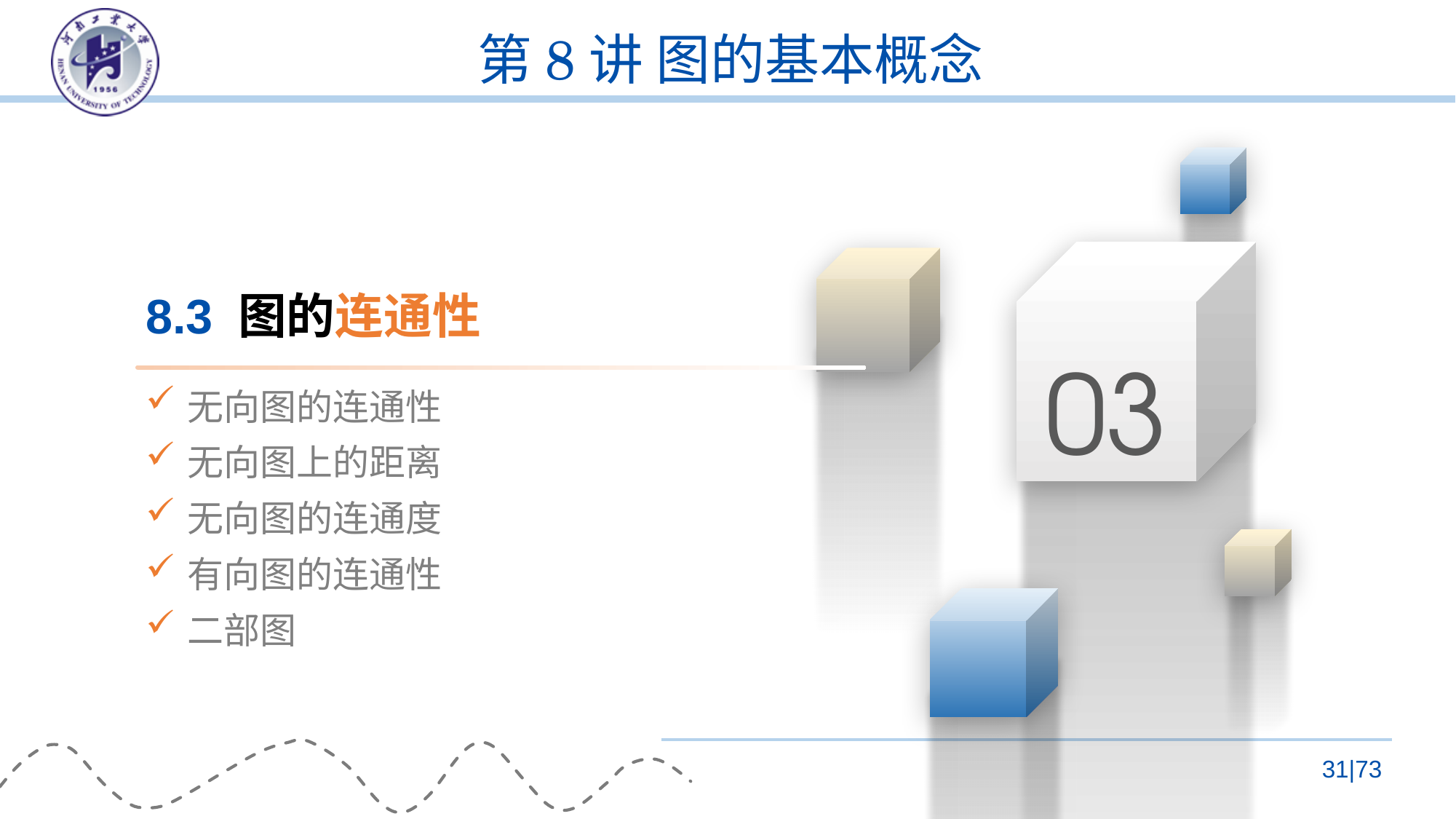

# 第8讲 图的基本概念

03

8.3 图的连通性

无向图的连通性
无向图上的距离
无向图的连通度

有向图的连通性

二部图
31|73